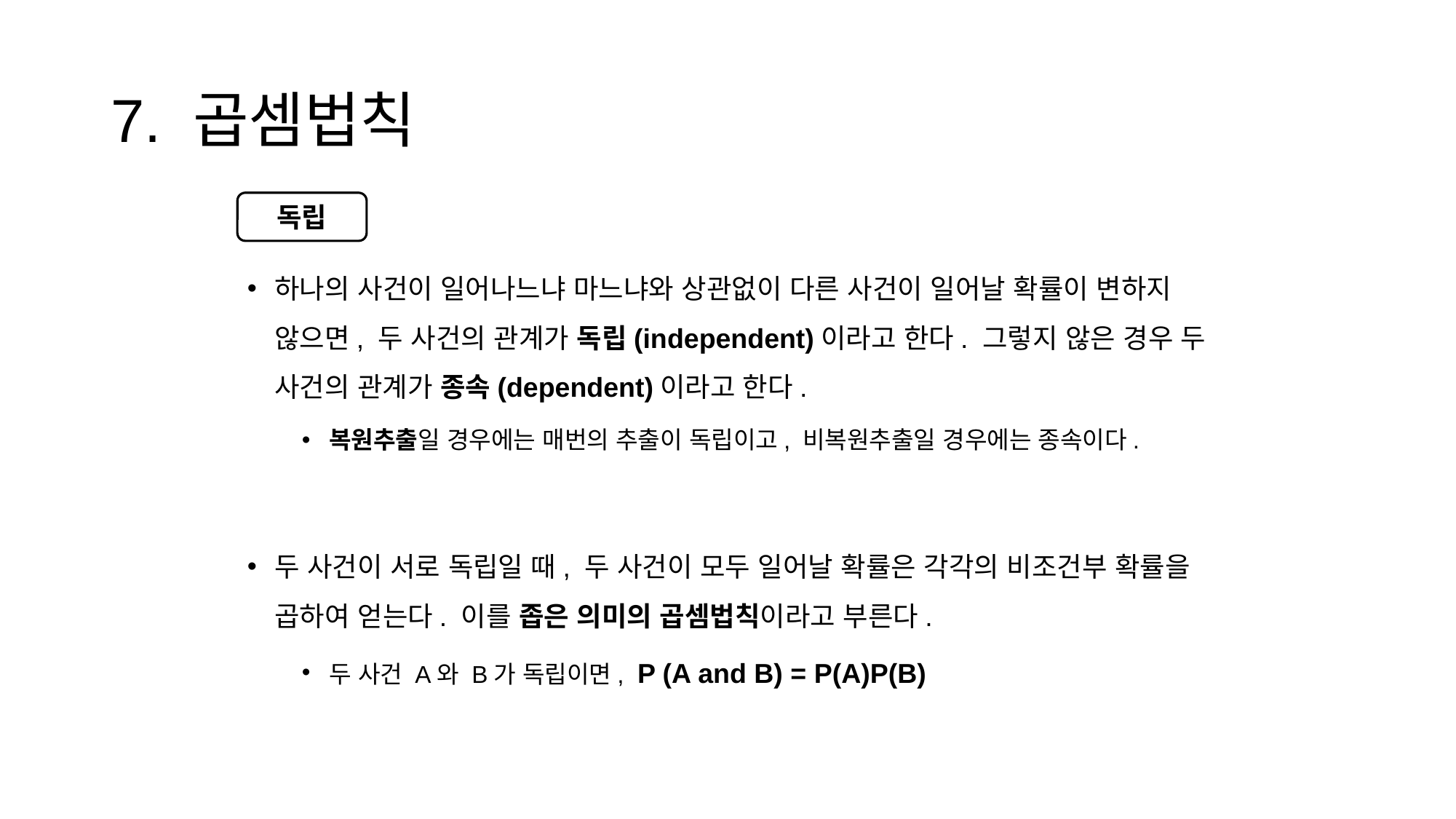

# 7. 곱셈법칙

하나의 사건이 일어나느냐 마느냐와 상관없이 다른 사건이 일어날 확률이 변하지 않으면, 두 사건의 관계가 독립(independent)이라고 한다. 그렇지 않은 경우 두 사건의 관계가 종속(dependent)이라고 한다.
복원추출일 경우에는 매번의 추출이 독립이고, 비복원추출일 경우에는 종속이다.

두 사건이 서로 독립일 때, 두 사건이 모두 일어날 확률은 각각의 비조건부 확률을 곱하여 얻는다. 이를 좁은 의미의 곱셈법칙이라고 부른다.
두 사건 A와 B가 독립이면,  P (A and B) = P(A)P(B)

독립